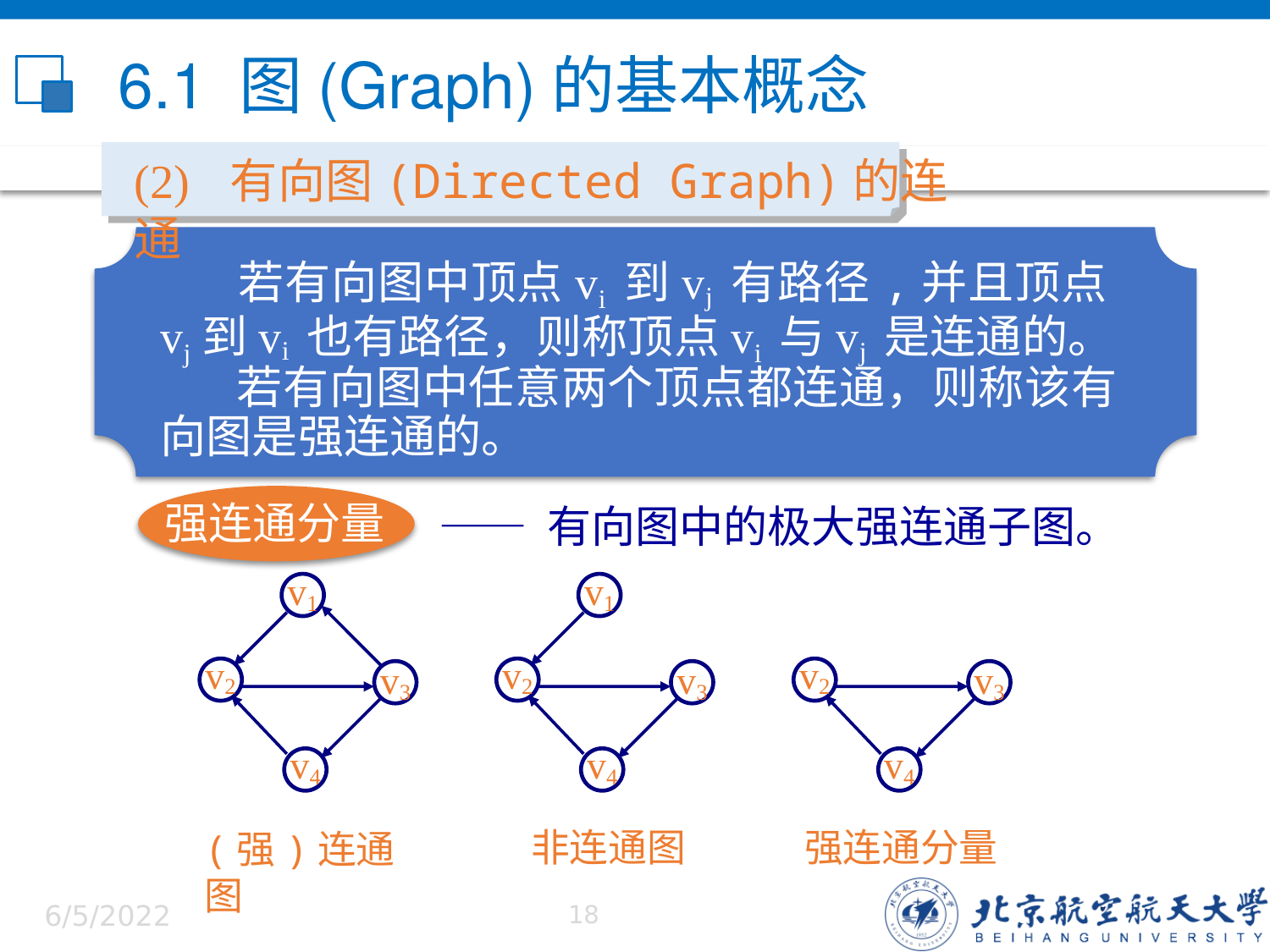

# 6.1 图(Graph)的基本概念

(2) 有向图(Directed Graph)的连通

      若有向图中顶点vi 到vj 有路径,并且顶点vj到vi 也有路径，则称顶点vi 与vj 是连通的。
      若有向图中任意两个顶点都连通，则称该有向图是强连通的。

强连通分量
—— 有向图中的极大强连通子图。
v1

v2
v3

v4

v1

v2
v3

v4

v2
v3

v4

非连通图
强连通分量
(强)连通图
6/5/2022
18